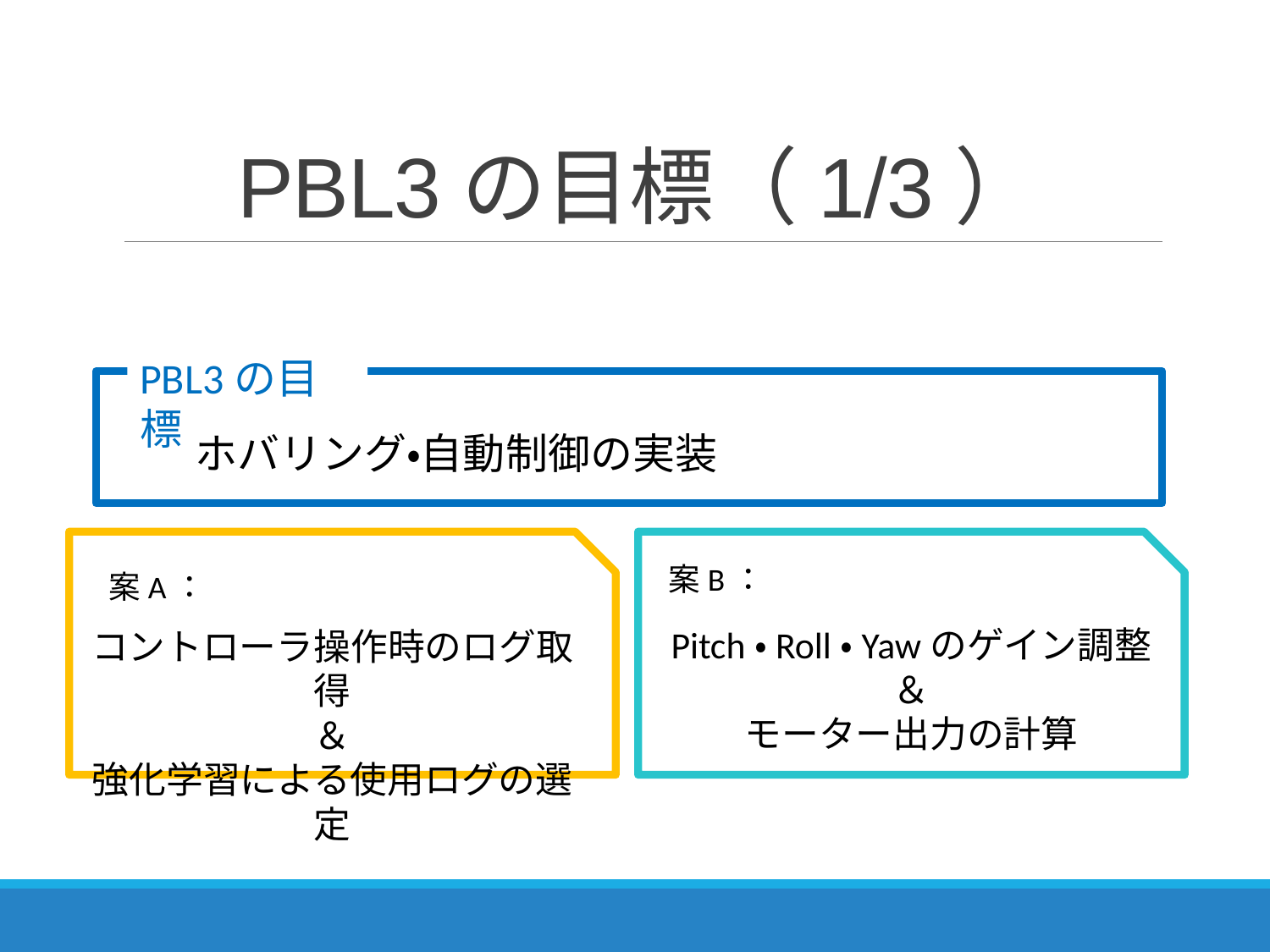

# PBL3の目標（1/3）
PBL3の目標

ホバリング・自動制御の実装

案B：
案A：
Pitch・Roll・Yawのゲイン調整
＆
モーター出力の計算
コントローラ操作時のログ取得
＆
強化学習による使用ログの選定